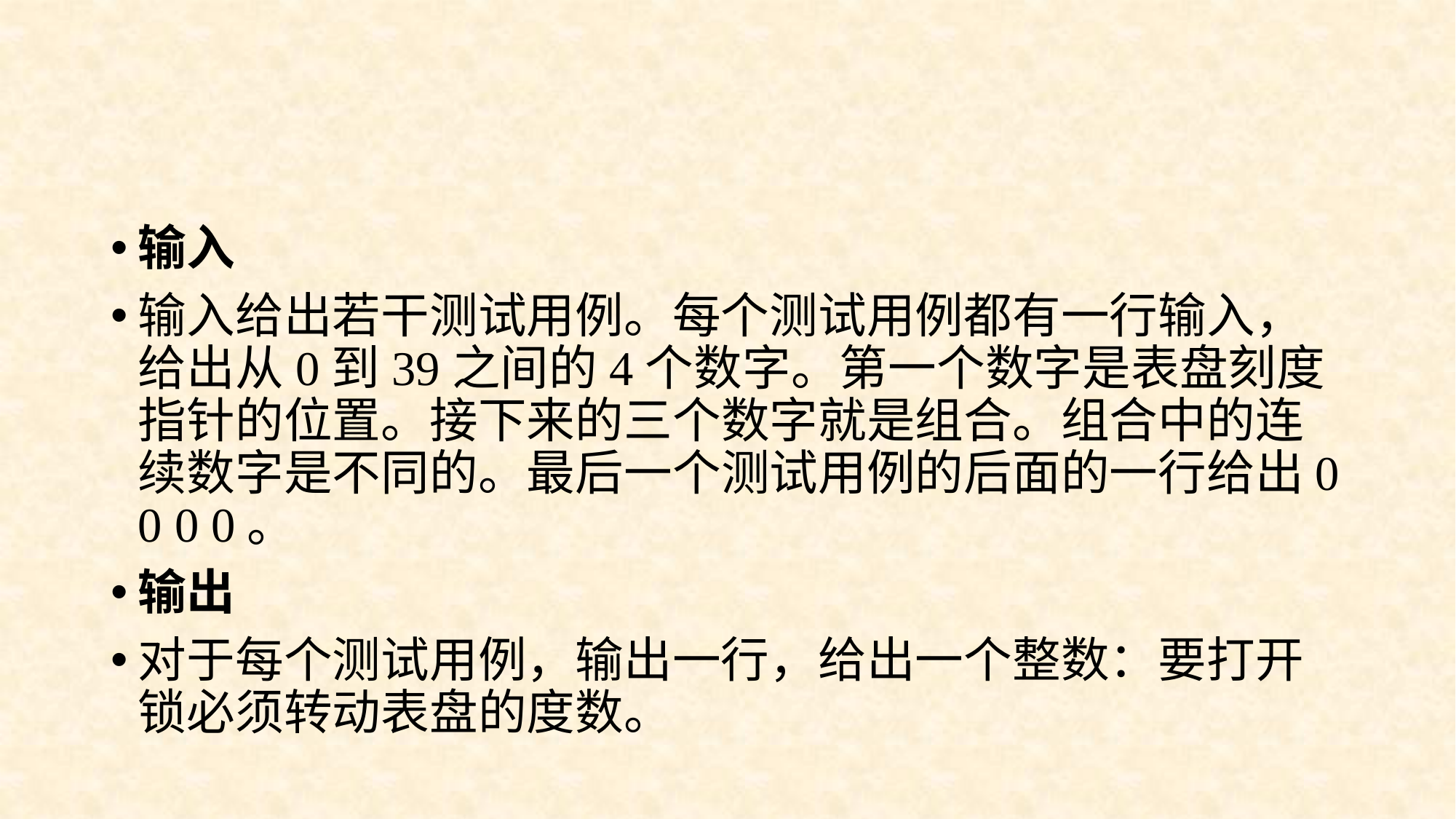

#
输入
输入给出若干测试用例。每个测试用例都有一行输入，给出从0到39之间的4个数字。第一个数字是表盘刻度指针的位置。接下来的三个数字就是组合。组合中的连续数字是不同的。最后一个测试用例的后面的一行给出0 0 0 0。
输出
对于每个测试用例，输出一行，给出一个整数：要打开锁必须转动表盘的度数。